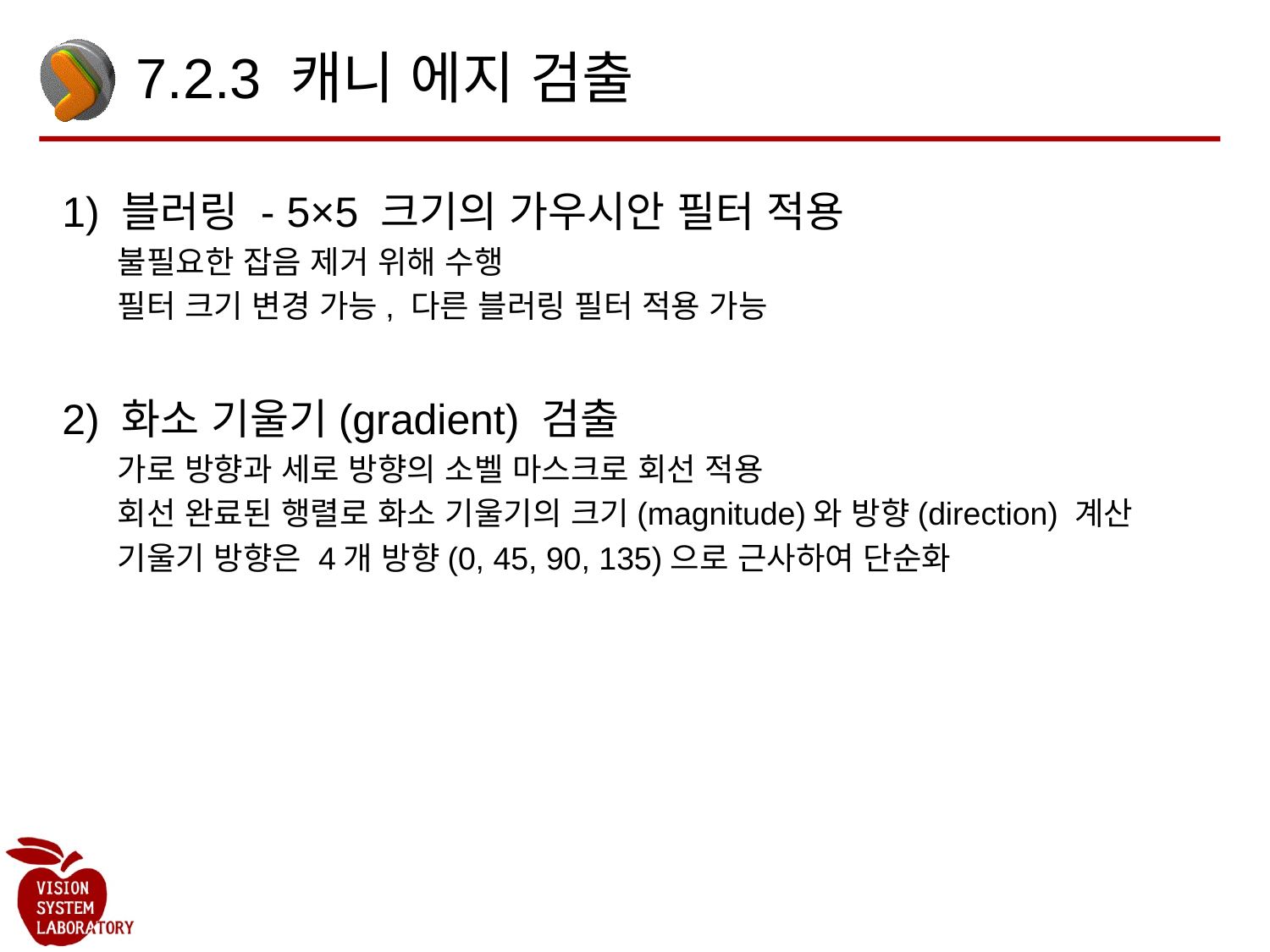

# 7.2.3 캐니 에지 검출
1) 블러링 - 5×5 크기의 가우시안 필터 적용
불필요한 잡음 제거 위해 수행
필터 크기 변경 가능, 다른 블러링 필터 적용 가능

2) 화소 기울기(gradient) 검출
가로 방향과 세로 방향의 소벨 마스크로 회선 적용
회선 완료된 행렬로 화소 기울기의 크기(magnitude)와 방향(direction) 계산
기울기 방향은 4개 방향(0, 45, 90, 135)으로 근사하여 단순화